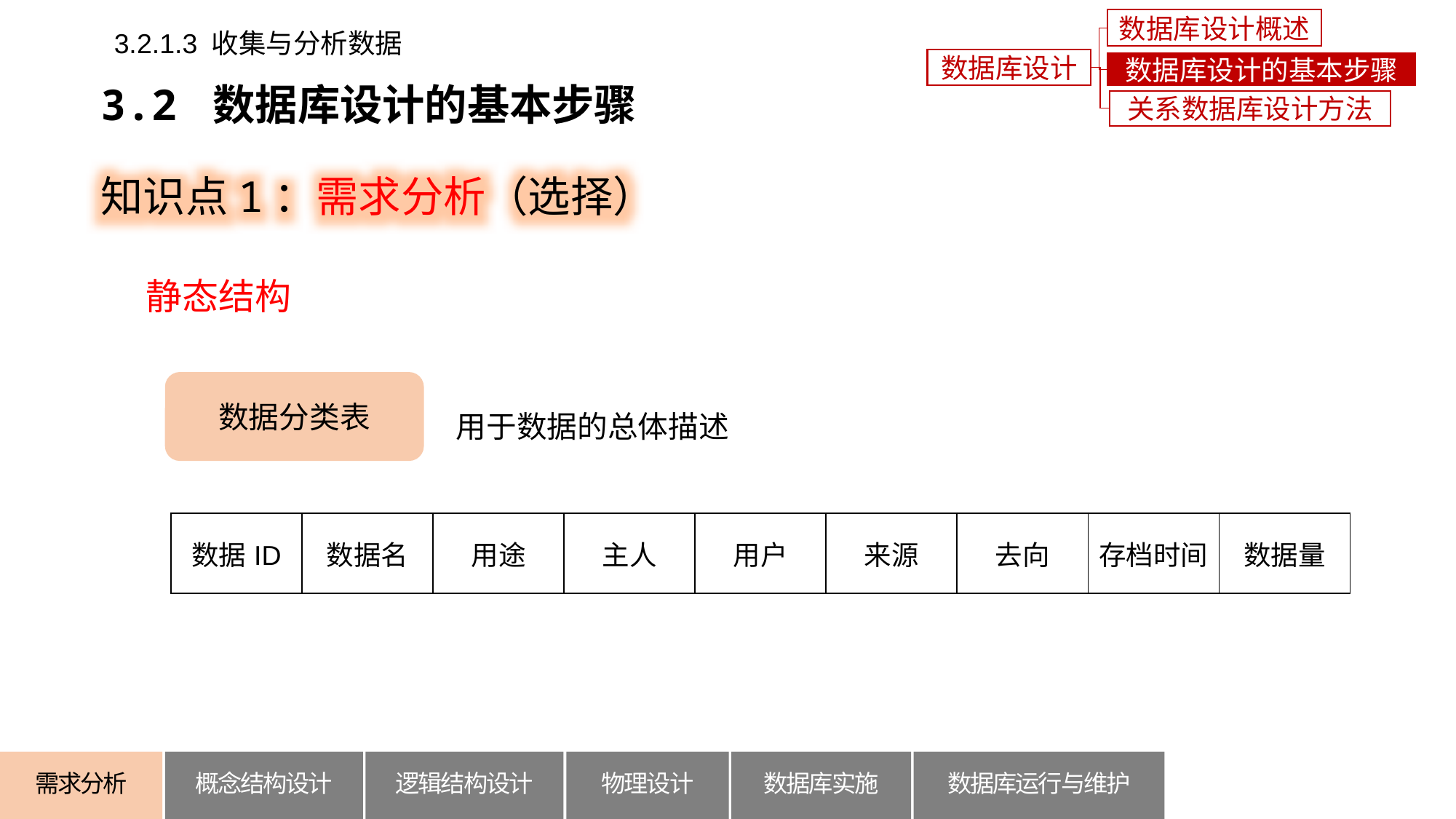

数据库设计概述
3.2.1.3 收集与分析数据
数据库设计
数据库设计的基本步骤
3.2 数据库设计的基本步骤
关系数据库设计方法
知识点1：需求分析（选择）
静态结构
数据分类表
用于数据的总体描述
| 数据ID | 数据名 | 用途 | 主人 | 用户 | 来源 | 去向 | 存档时间 | 数据量 |
| --- | --- | --- | --- | --- | --- | --- | --- | --- |
概念结构设计
逻辑结构设计
数据库运行与维护
需求分析
物理设计
数据库实施